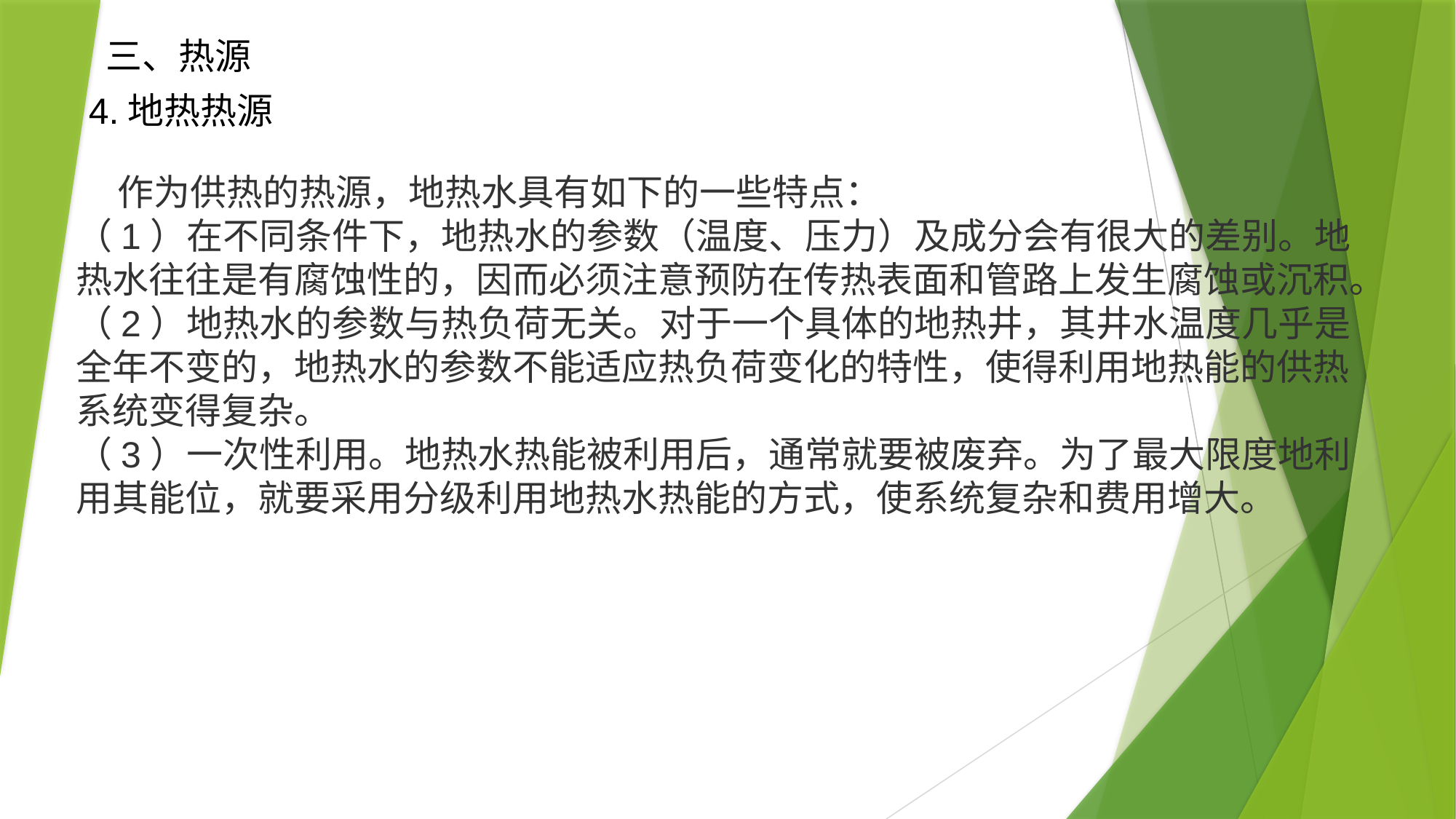

# 三、热源
4.地热热源
    作为供热的热源，地热水具有如下的一些特点：
（1）在不同条件下，地热水的参数（温度、压力）及成分会有很大的差别。地热水往往是有腐蚀性的，因而必须注意预防在传热表面和管路上发生腐蚀或沉积。（2）地热水的参数与热负荷无关。对于一个具体的地热井，其井水温度几乎是全年不变的，地热水的参数不能适应热负荷变化的特性，使得利用地热能的供热系统变得复杂。
（3）一次性利用。地热水热能被利用后，通常就要被废弃。为了最大限度地利用其能位，就要采用分级利用地热水热能的方式，使系统复杂和费用增大。